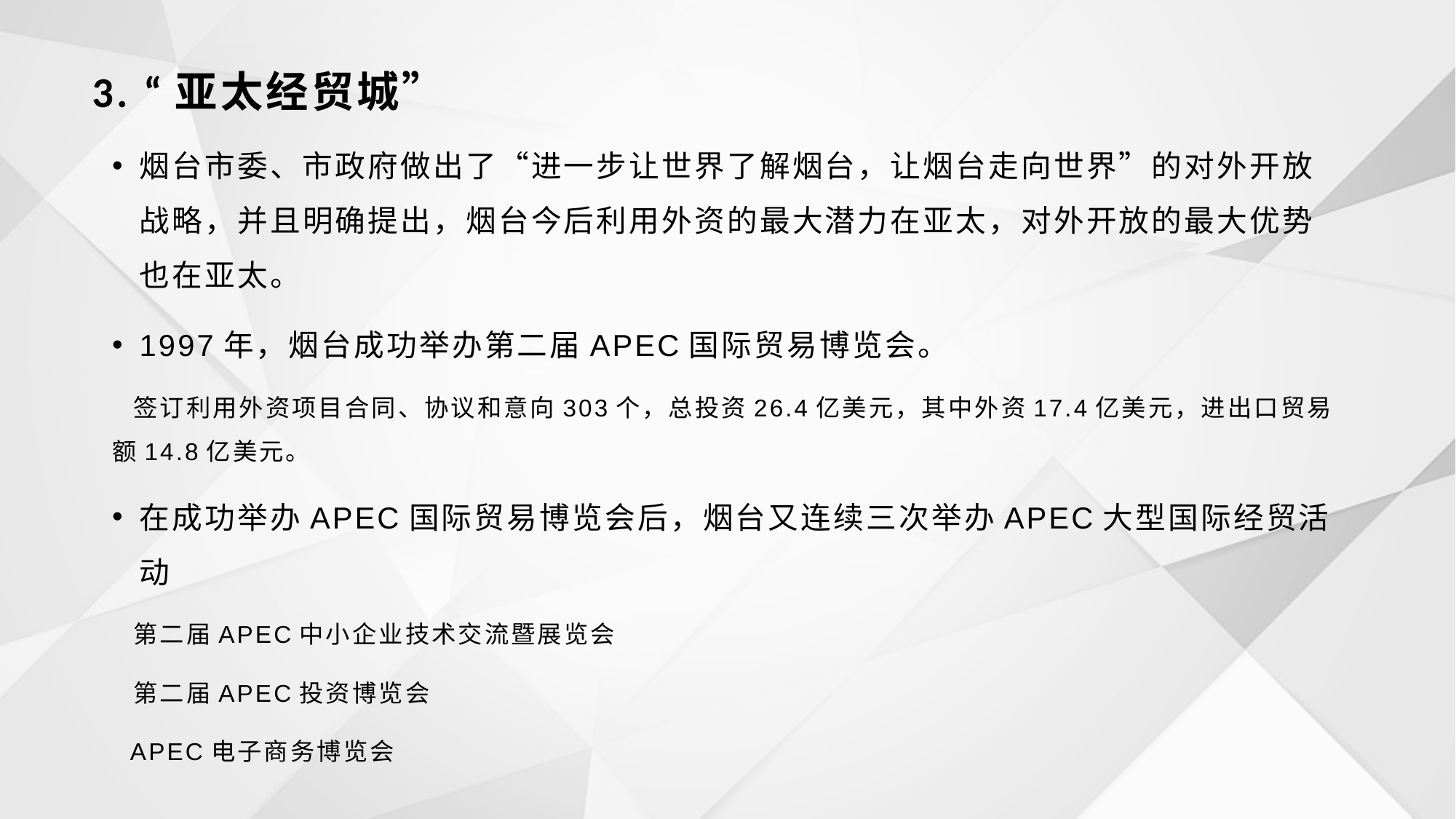

# 3. “亚太经贸城”
烟台市委、市政府做出了“进一步让世界了解烟台，让烟台走向世界”的对外开放战略，并且明确提出，烟台今后利用外资的最大潜力在亚太，对外开放的最大优势也在亚太。
1997年，烟台成功举办第二届APEC国际贸易博览会。
  签订利用外资项目合同、协议和意向303个，总投资26.4亿美元，其中外资17.4亿美元，进出口贸易额14.8亿美元。
在成功举办APEC国际贸易博览会后，烟台又连续三次举办APEC大型国际经贸活动
  第二届APEC中小企业技术交流暨展览会
  第二届APEC投资博览会
  APEC电子商务博览会